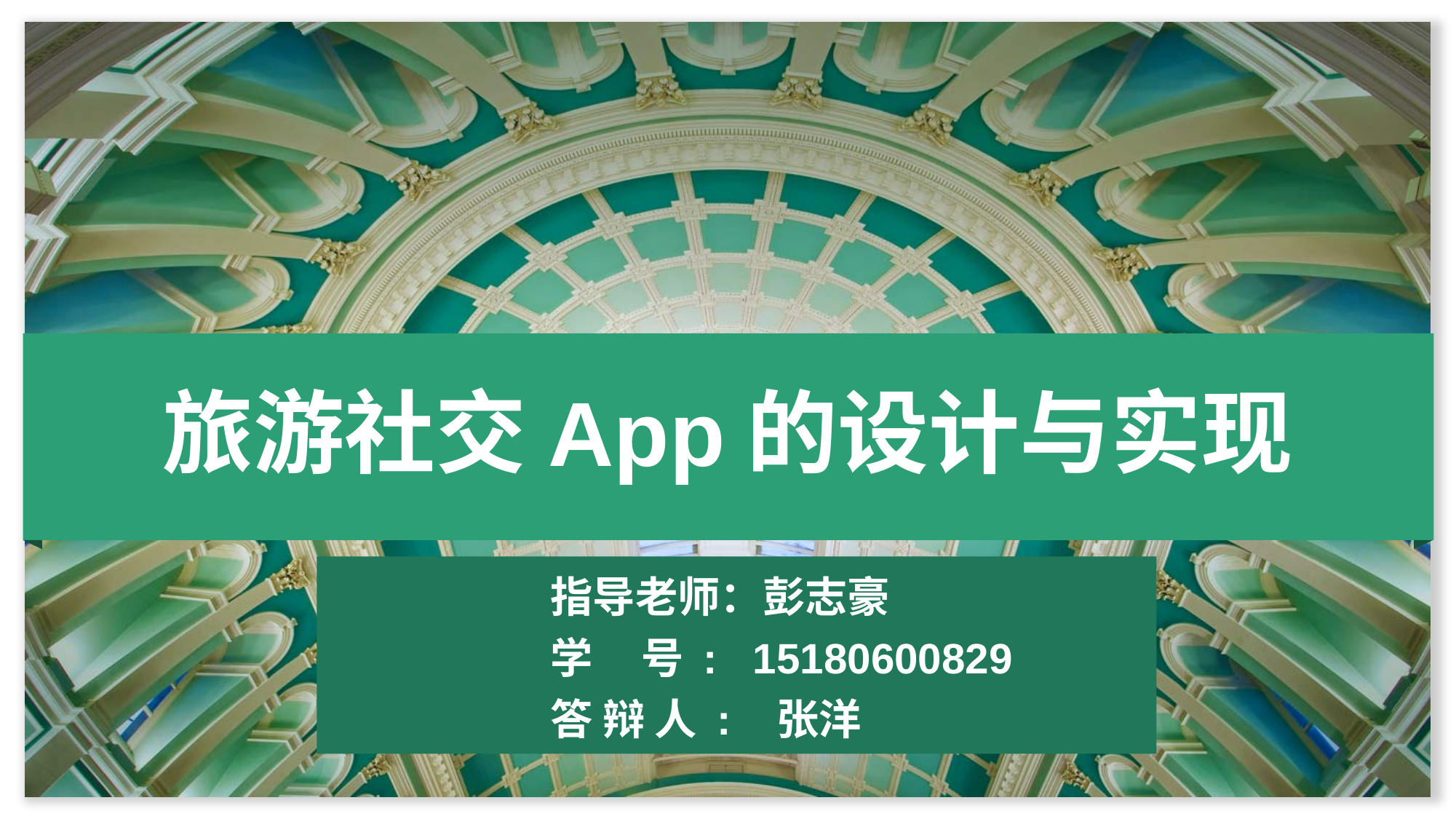

旅游社交App的设计与实现

指导老师：彭志豪
学     号 :   15180600829
答 辩 人 :   张洋